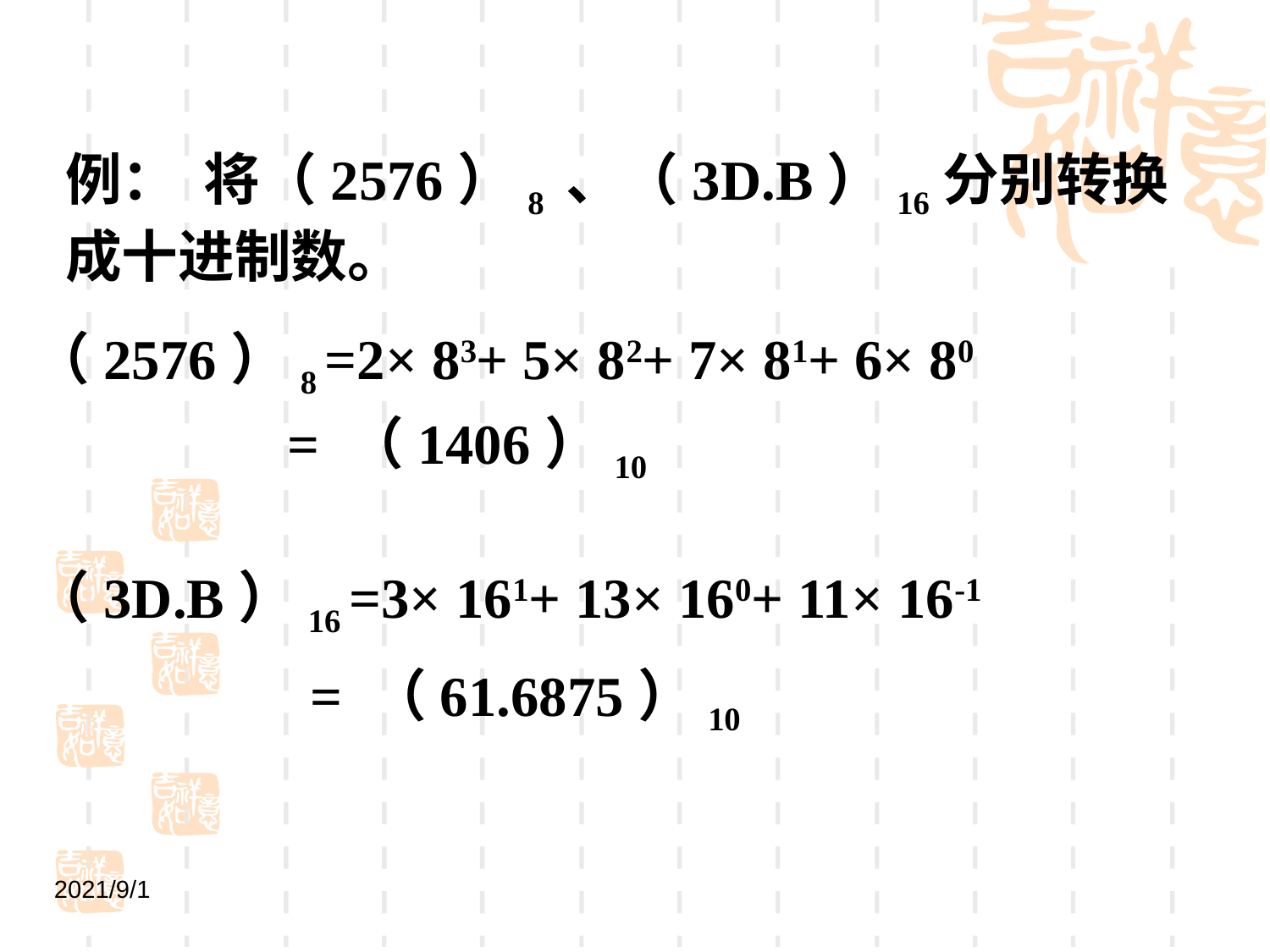

例：  将（2576）8 、（3D.B）16分别转换成十进制数。
（2576）8 =2× 83+ 5× 82+ 7× 81+ 6× 80
= （1406）10
（3D.B）16 =3× 161+ 13× 160+ 11× 16-1
= （61.6875）10
2021/9/1